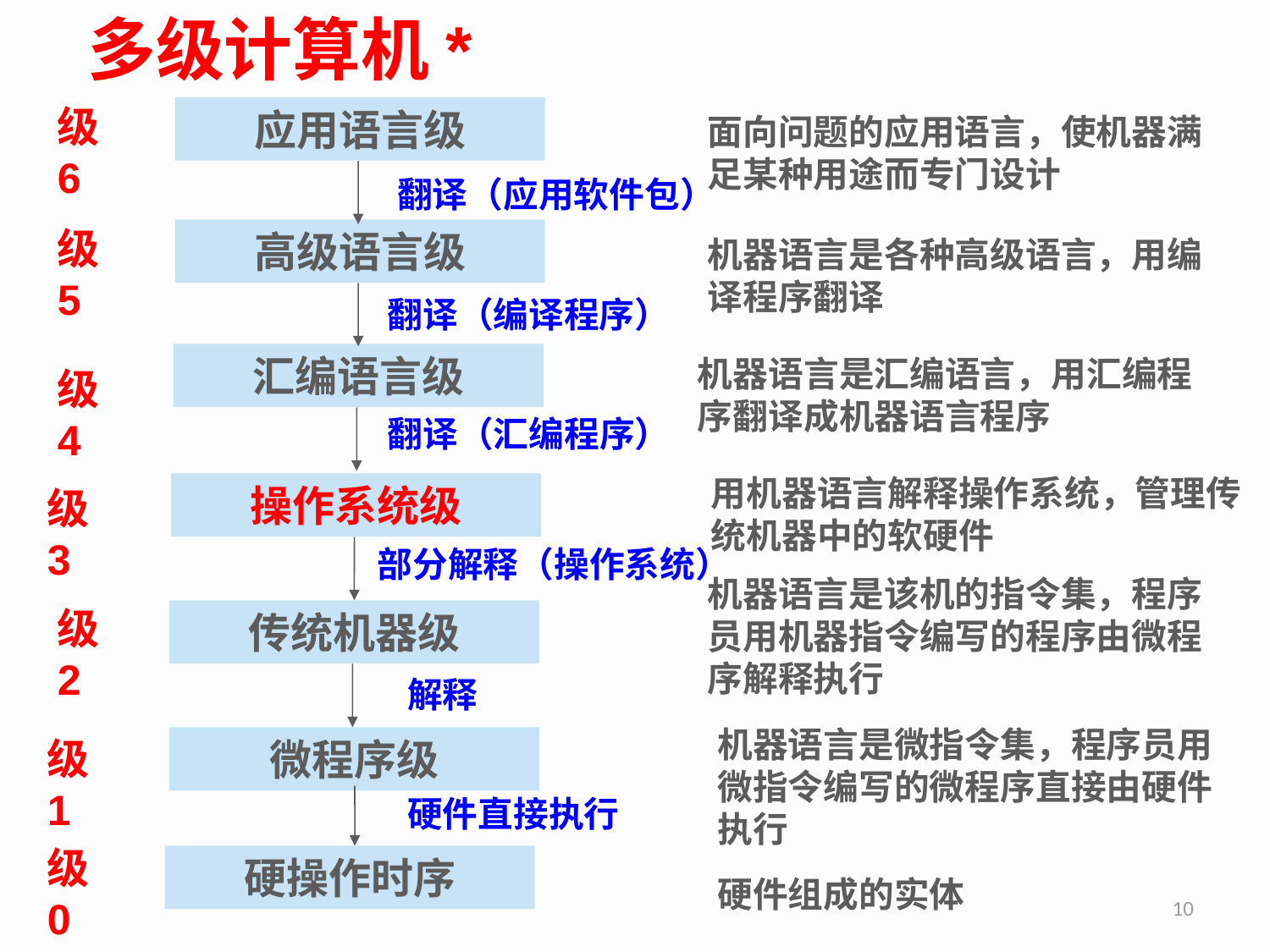

# 多级计算机*
级6
应用语言级
面向问题的应用语言，使机器满足某种用途而专门设计

翻译（应用软件包）
级5
高级语言级
机器语言是各种高级语言，用编译程序翻译

翻译（编译程序）
汇编语言级
机器语言是汇编语言，用汇编程序翻译成机器语言程序
级4
翻译（汇编程序）

用机器语言解释操作系统，管理传统机器中的软硬件
操作系统级
级3
部分解释（操作系统）

机器语言是该机的指令集，程序员用机器指令编写的程序由微程序解释执行
级2
传统机器级

解释
机器语言是微指令集，程序员用微指令编写的微程序直接由硬件执行
级1
微程序级

硬件直接执行
级0
硬操作时序
硬件组成的实体
10